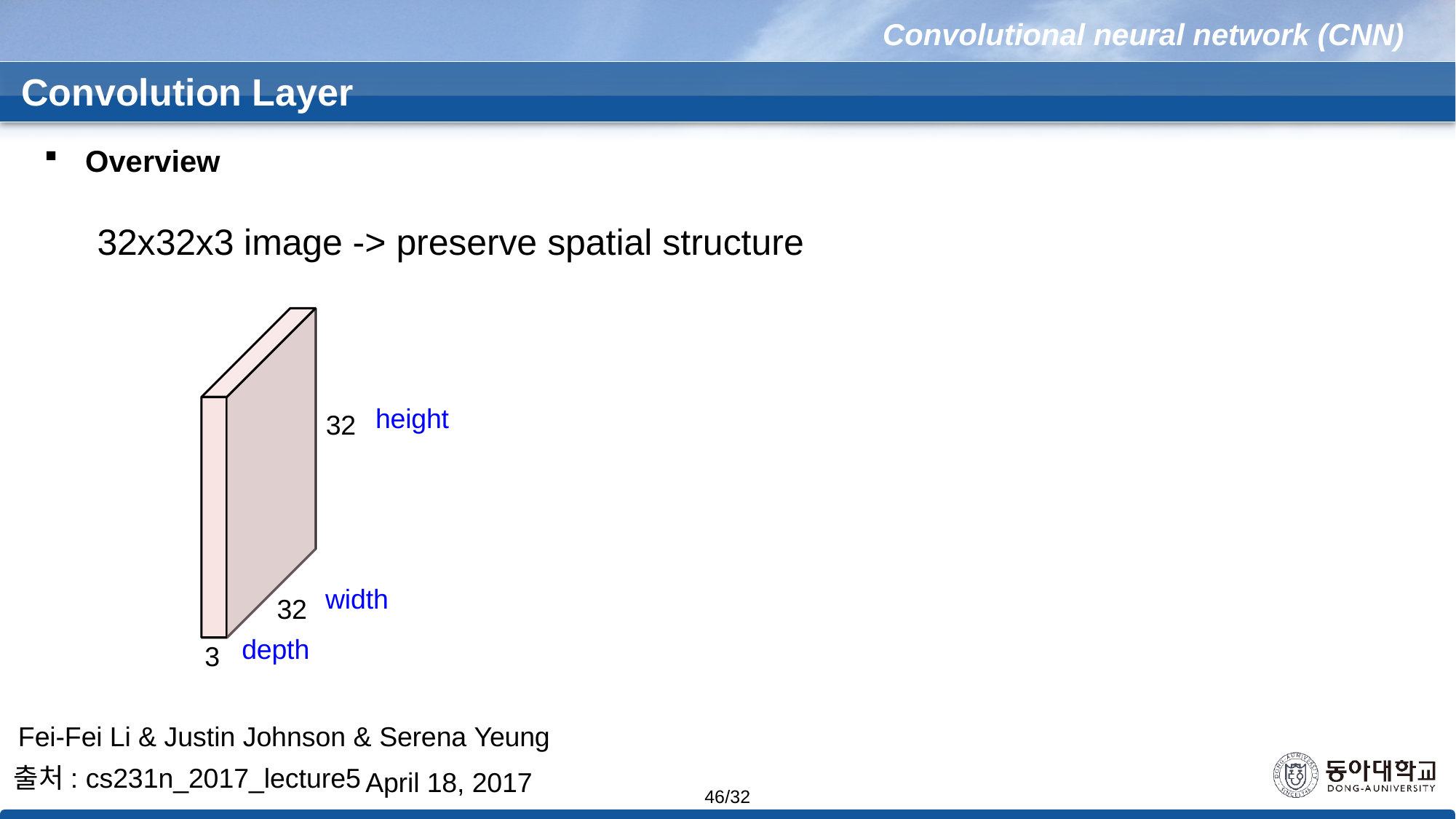

Convolutional neural network (CNN)
 Convolution Layer
Overview
32x32x3 image -> preserve spatial structure

height
32
width
32
depth
3
Fei-Fei Li & Justin Johnson & Serena Yeung
출처: cs231n_2017_lecture5
April 18, 2017